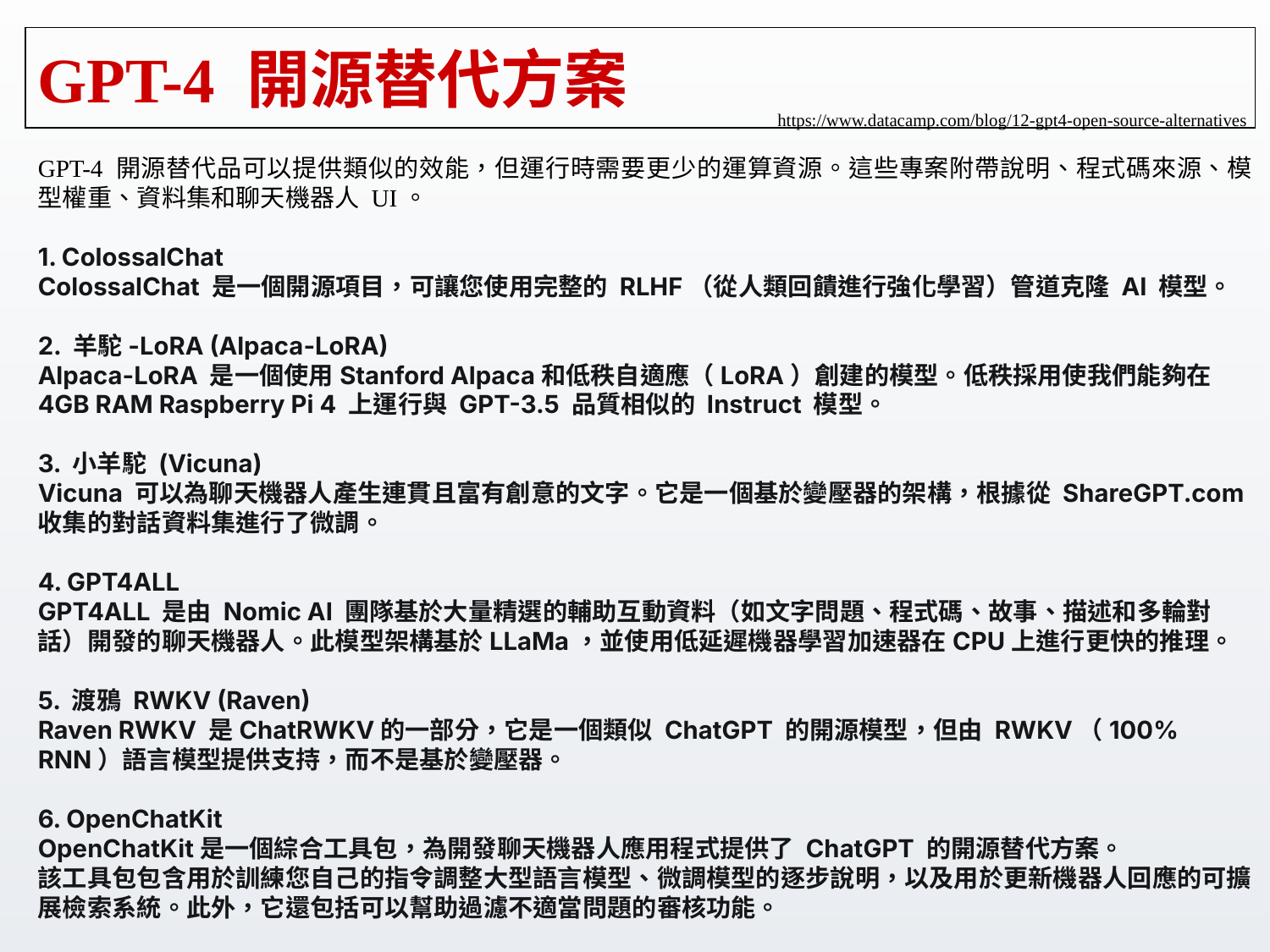

# GPT-4 開源替代方案
https://www.datacamp.com/blog/12-gpt4-open-source-alternatives
GPT-4 開源替代品可以提供類似的效能，但運行時需要更少的運算資源。這些專案附帶說明、程式碼來源、模型權重、資料集和聊天機器人 UI。

1. ColossalChat
ColossalChat 是一個開源項目，可讓您使用完整的 RLHF（從人類回饋進行強化學習）管道克隆 AI 模型。

2. 羊駝-LoRA (Alpaca-LoRA)
Alpaca-LoRA 是一個使用Stanford Alpaca和低秩自適應（LoRA）創建的模型。低秩採用使我們能夠在 4GB RAM Raspberry Pi 4 上運行與 GPT-3.5 品質相似的 Instruct 模型。

3. 小羊駝 (Vicuna)
Vicuna 可以為聊天機器人產生連貫且富有創意的文字。它是一個基於變壓器的架構，根據從 ShareGPT.com 收集的對話資料集進行了微調。

4. GPT4ALL
GPT4ALL 是由 Nomic AI 團隊基於大量精選的輔助互動資料（如文字問題、程式碼、故事、描述和多輪對話）開發的聊天機器人。此模型架構基於LLaMa，並使用低延遲機器學習加速器在CPU上進行更快的推理。

5. 渡鴉 RWKV (Raven)
Raven RWKV 是ChatRWKV的一部分，它是一個類似 ChatGPT 的開源模型，但由 RWKV（100% RNN）語言模型提供支持，而不是基於變壓器。

6. OpenChatKit
OpenChatKit是一個綜合工具包，為開發聊天機器人應用程式提供了 ChatGPT 的開源替代方案。
該工具包包含用於訓練您自己的指令調整大型語言模型、微調模型的逐步說明，以及用於更新機器人回應的可擴展檢索系統。此外，它還包括可以幫助過濾不適當問題的審核功能。